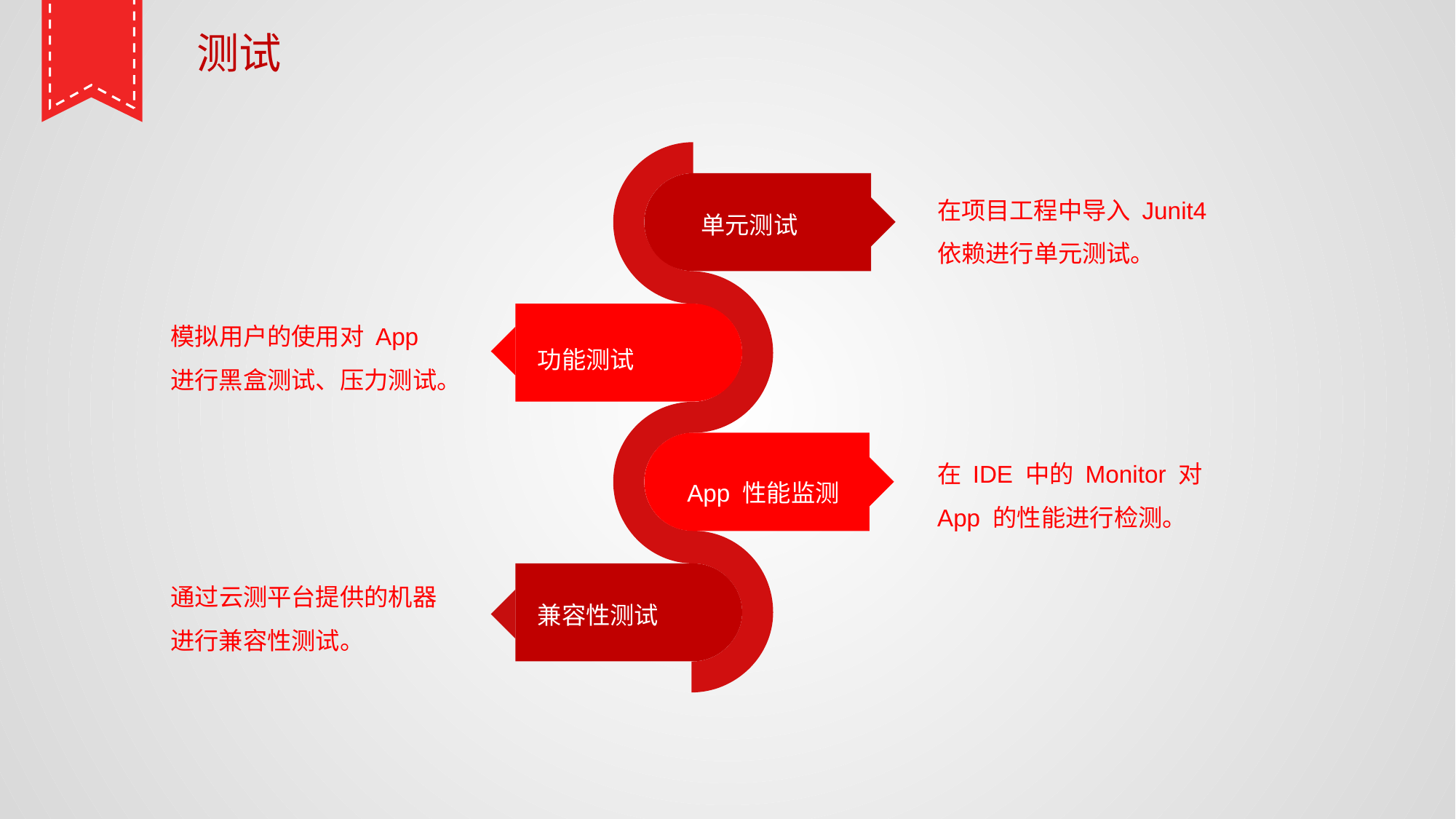

测试

在项目工程中导入 Junit4依赖进行单元测试。
单元测试

模拟用户的使用对 App 进行黑盒测试、压力测试。

功能测试

在 IDE 中的 Monitor 对App 的性能进行检测。

App 性能监测
通过云测平台提供的机器进行兼容性测试。

兼容性测试